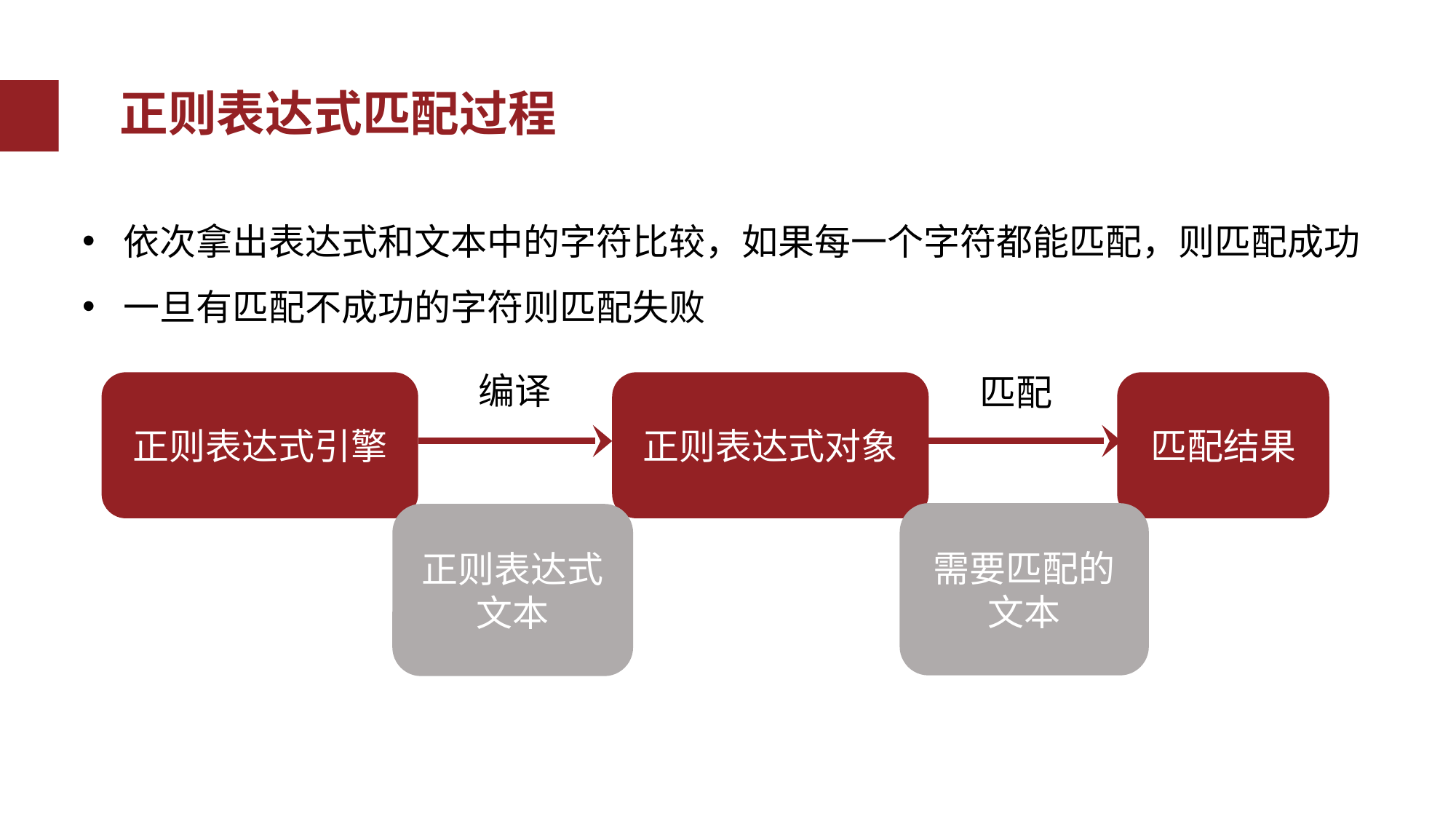

正则表达式匹配过程

正则表达式
错误类型
依次拿出表达式和文本中的字符比较，如果每一个字符都能匹配，则匹配成功
一旦有匹配不成功的字符则匹配失败
编译
匹配
正则表达式引擎
正则表达式对象
匹配结果
需要匹配的文本
正则表达式文本